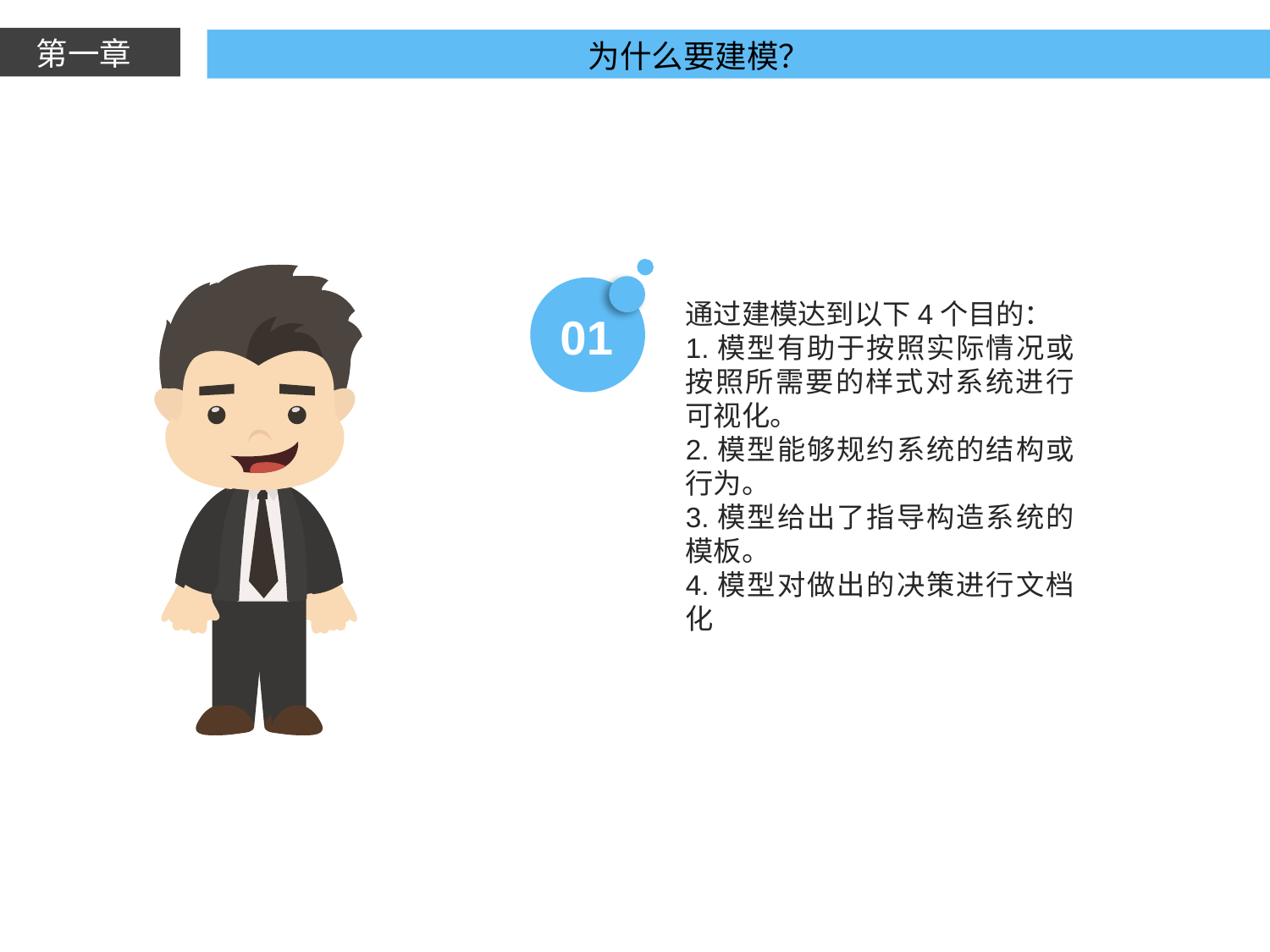

第一章

为什么要建模？

01
通过建模达到以下4个目的：
1.模型有助于按照实际情况或按照所需要的样式对系统进行可视化。
2.模型能够规约系统的结构或行为。
3.模型给出了指导构造系统的模板。
4.模型对做出的决策进行文档化